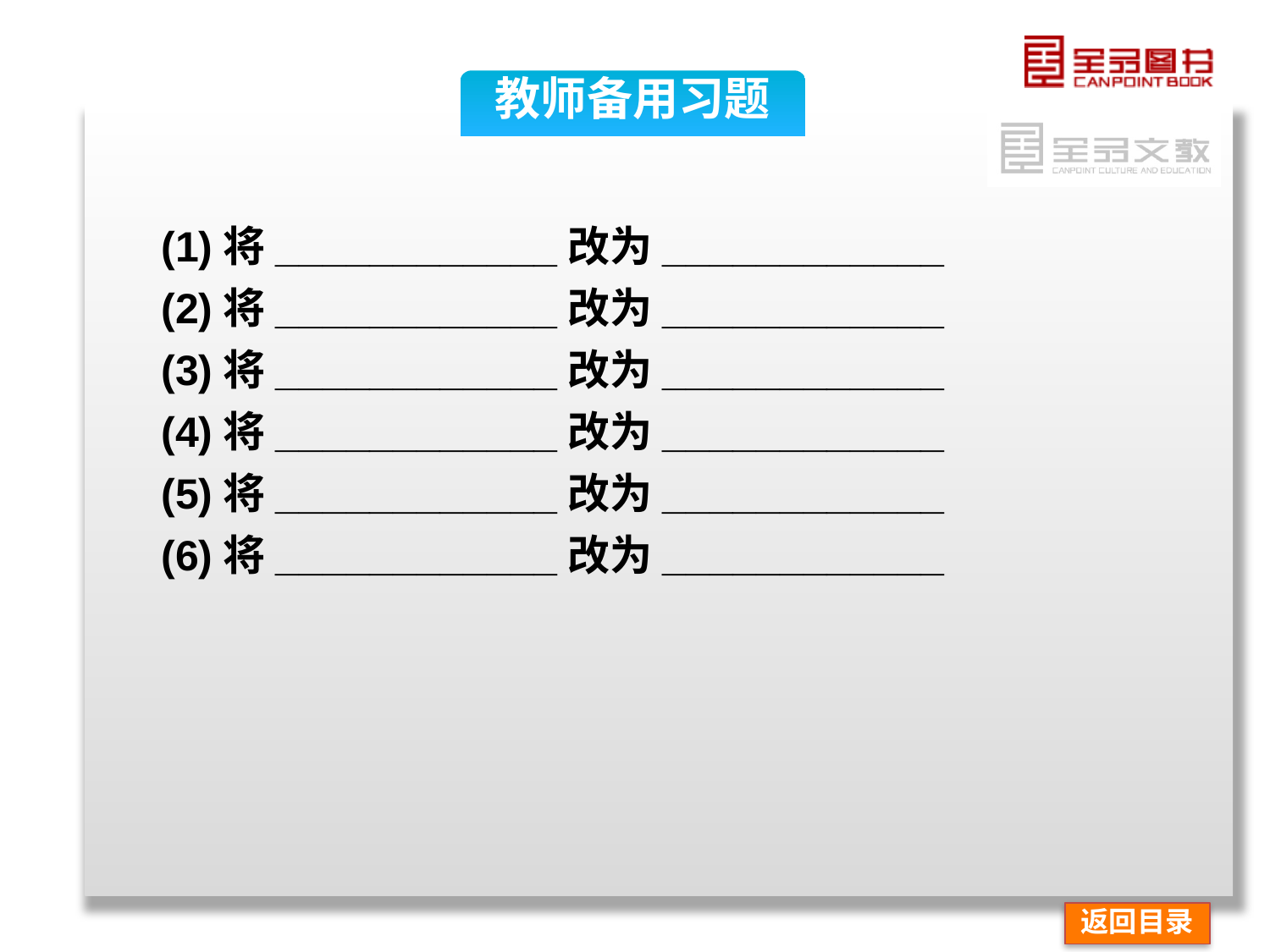

教师备用习题
(1)将____________改为____________
(2)将____________改为____________
(3)将____________改为____________
(4)将____________改为____________
(5)将____________改为____________
(6)将____________改为____________

返回目录